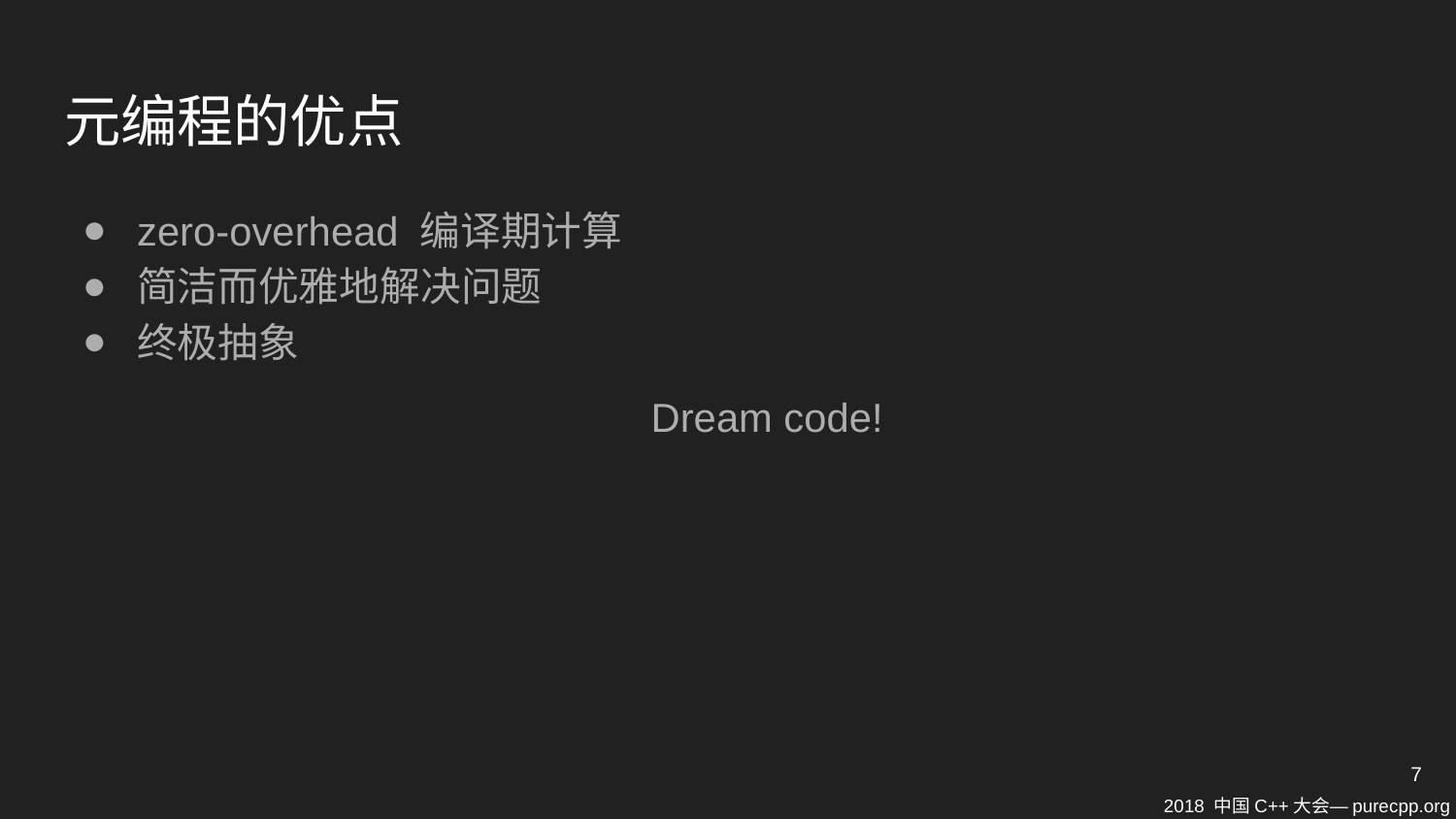

# 元编程的优点
zero-overhead 编译期计算
简洁而优雅地解决问题
终极抽象

Dream code!
7